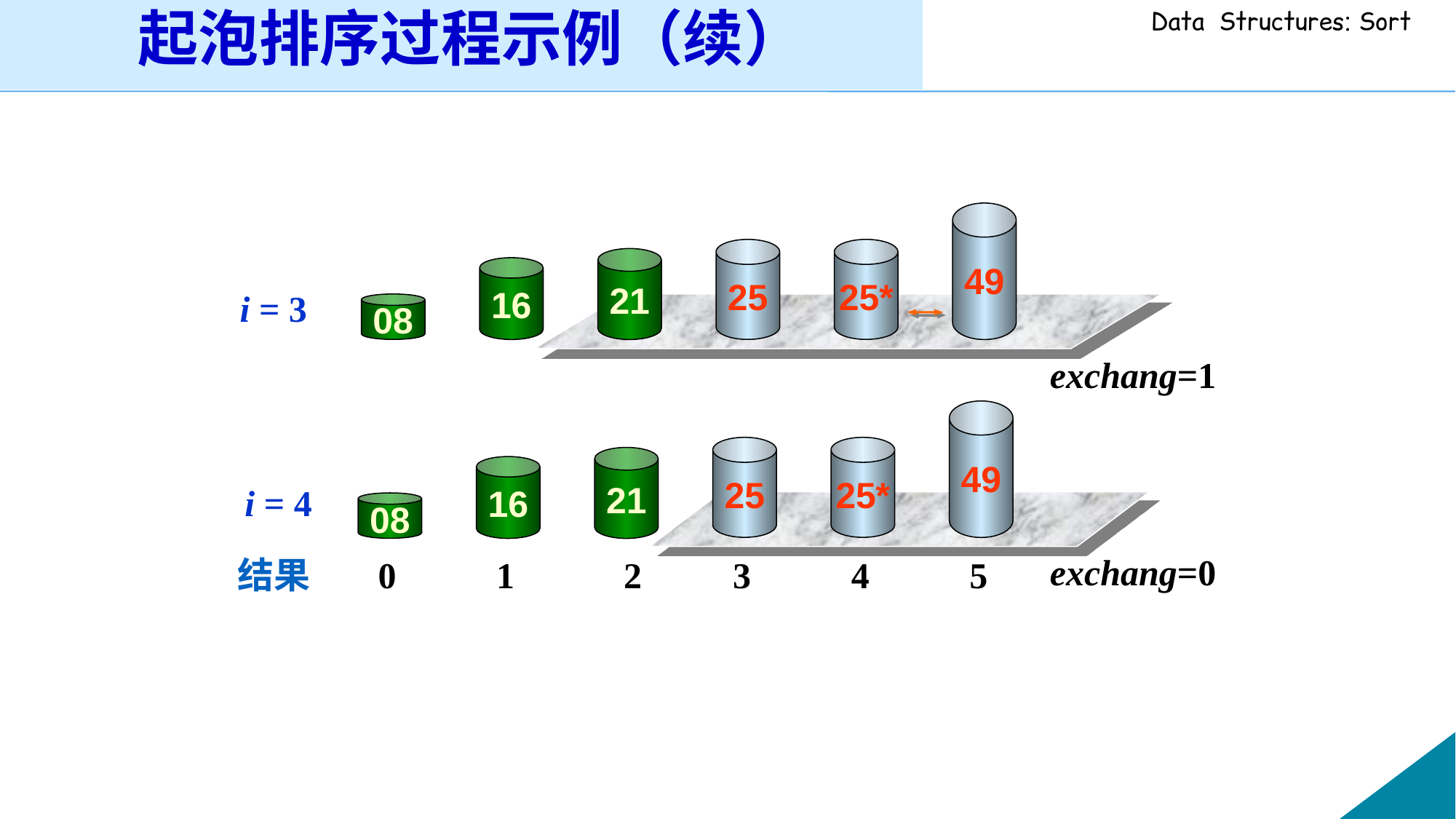

起泡排序过程示例（续）
49
25
25*
21
16
i = 3
08

exchang=1
49
25
25*
21
16
i = 4

08
exchang=0
0           1            2          3           4           5
结果